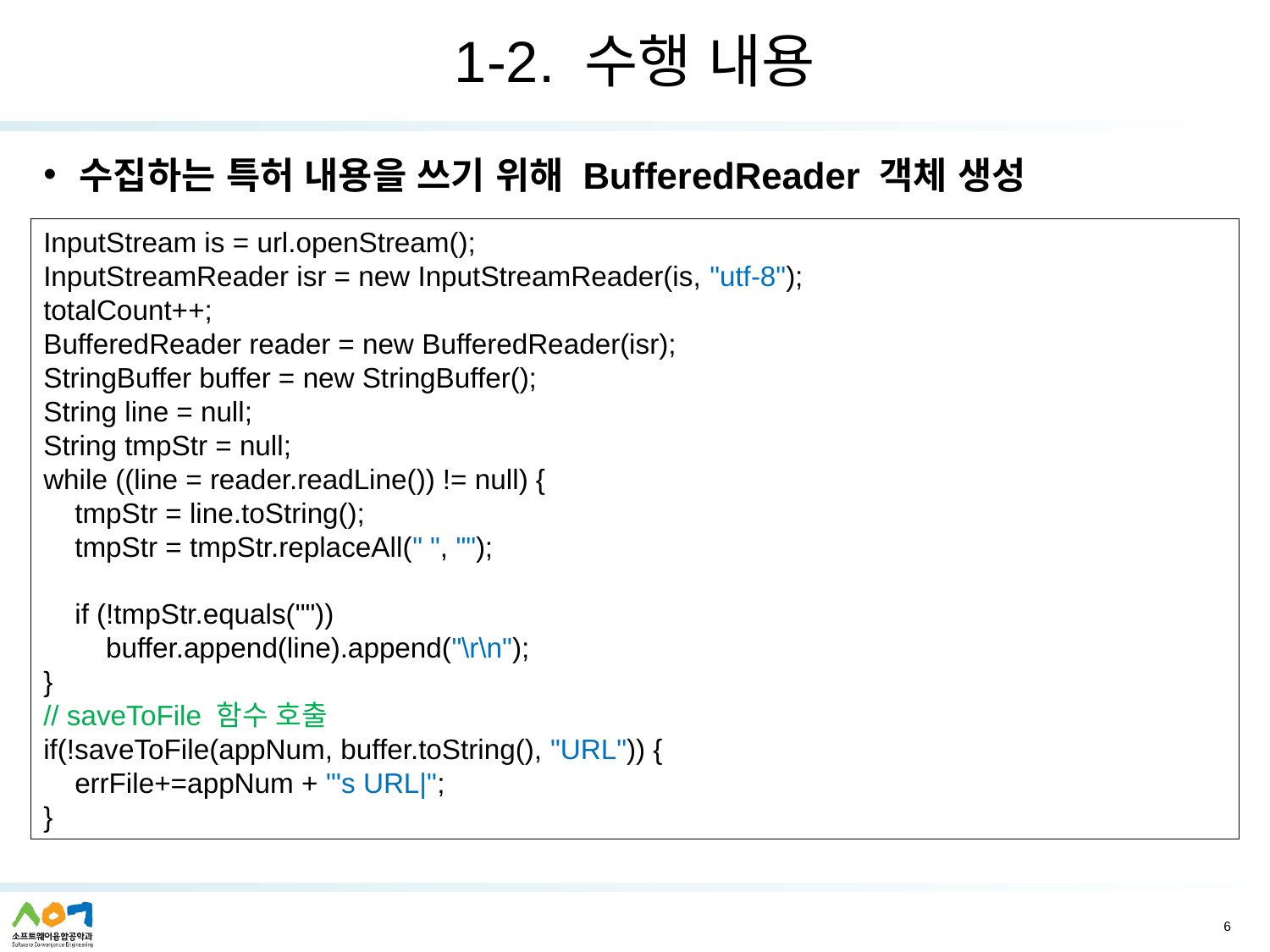

# 1-2. 수행 내용
수집하는 특허 내용을 쓰기 위해 BufferedReader 객체 생성
InputStream is = url.openStream();
InputStreamReader isr = new InputStreamReader(is, "utf-8");
totalCount++;
BufferedReader reader = new BufferedReader(isr);
StringBuffer buffer = new StringBuffer();
String line = null;
String tmpStr = null;
while ((line = reader.readLine()) != null) {
    tmpStr = line.toString();
    tmpStr = tmpStr.replaceAll(" ", "");

    if (!tmpStr.equals(""))
        buffer.append(line).append("\r\n");
}
// saveToFile 함수 호출
if(!saveToFile(appNum, buffer.toString(), "URL")) {
    errFile+=appNum + "'s URL|";
}